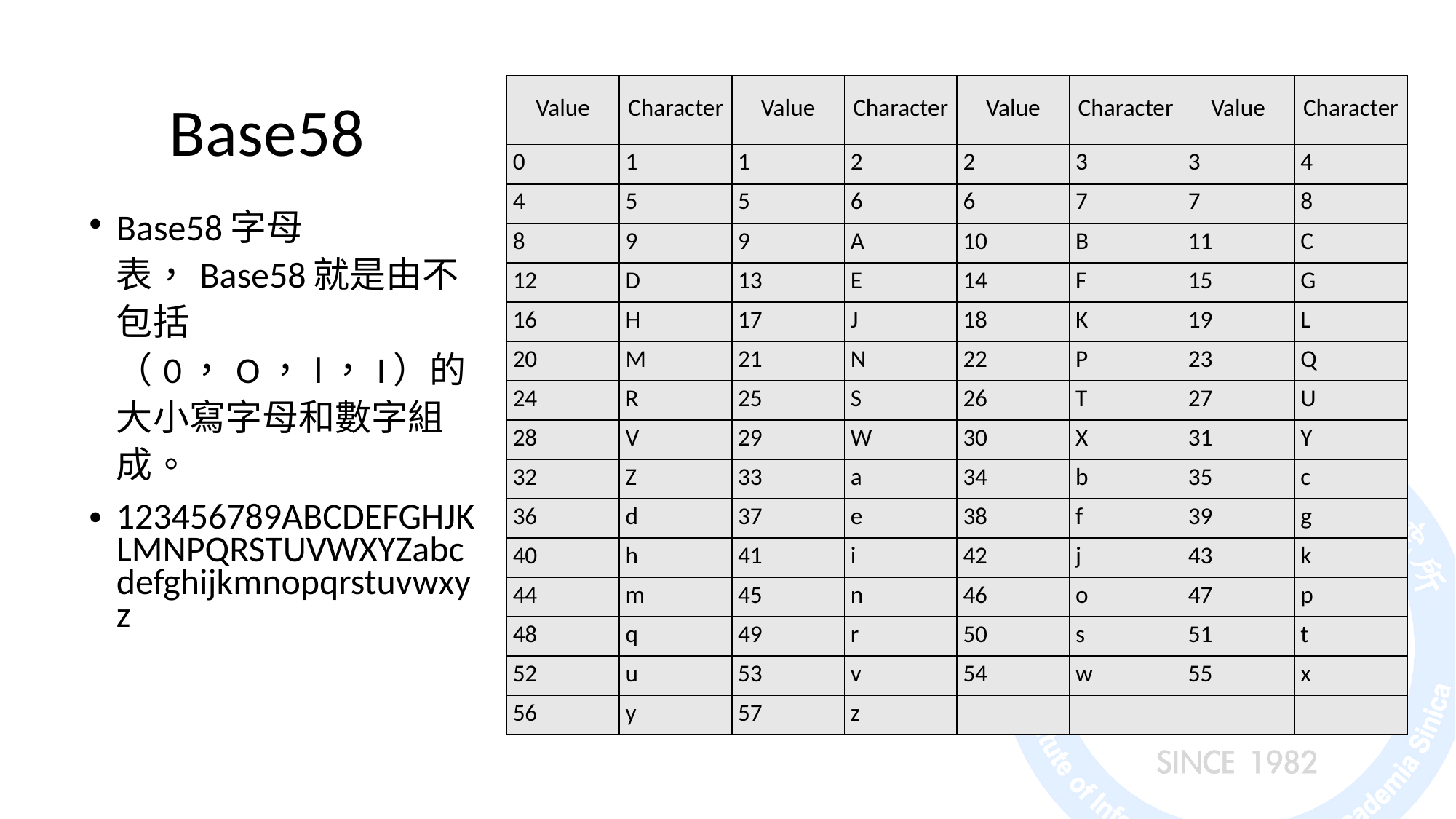

| Value | Character | Value | Character | Value | Character | Value | Character |
| --- | --- | --- | --- | --- | --- | --- | --- |
| 0 | 1 | 1 | 2 | 2 | 3 | 3 | 4 |
| 4 | 5 | 5 | 6 | 6 | 7 | 7 | 8 |
| 8 | 9 | 9 | A | 10 | B | 11 | C |
| 12 | D | 13 | E | 14 | F | 15 | G |
| 16 | H | 17 | J | 18 | K | 19 | L |
| 20 | M | 21 | N | 22 | P | 23 | Q |
| 24 | R | 25 | S | 26 | T | 27 | U |
| 28 | V | 29 | W | 30 | X | 31 | Y |
| 32 | Z | 33 | a | 34 | b | 35 | c |
| 36 | d | 37 | e | 38 | f | 39 | g |
| 40 | h | 41 | i | 42 | j | 43 | k |
| 44 | m | 45 | n | 46 | o | 47 | p |
| 48 | q | 49 | r | 50 | s | 51 | t |
| 52 | u | 53 | v | 54 | w | 55 | x |
| 56 | y | 57 | z |  |  |  |  |
Base58
Base58字母表，Base58就是由不包括（0，O，l，I）的大小寫字母和數字組成。
123456789ABCDEFGHJKLMNPQRSTUVWXYZabcdefghijkmnopqrstuvwxyz